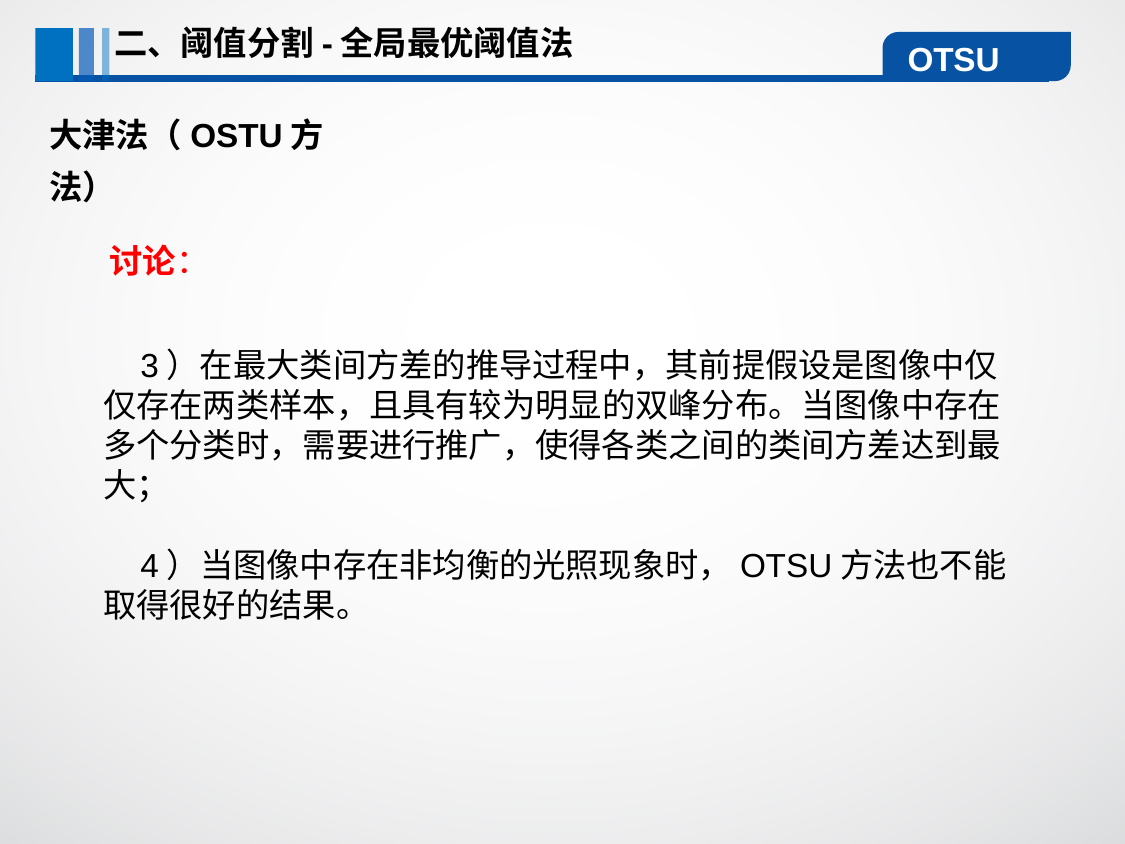

二、阈值分割-全局最优阈值法
OTSU
大津法（OSTU方法）
  讨论：
    3）在最大类间方差的推导过程中，其前提假设是图像中仅仅存在两类样本，且具有较为明显的双峰分布。当图像中存在多个分类时，需要进行推广，使得各类之间的类间方差达到最大；

    4）当图像中存在非均衡的光照现象时，OTSU方法也不能取得很好的结果。